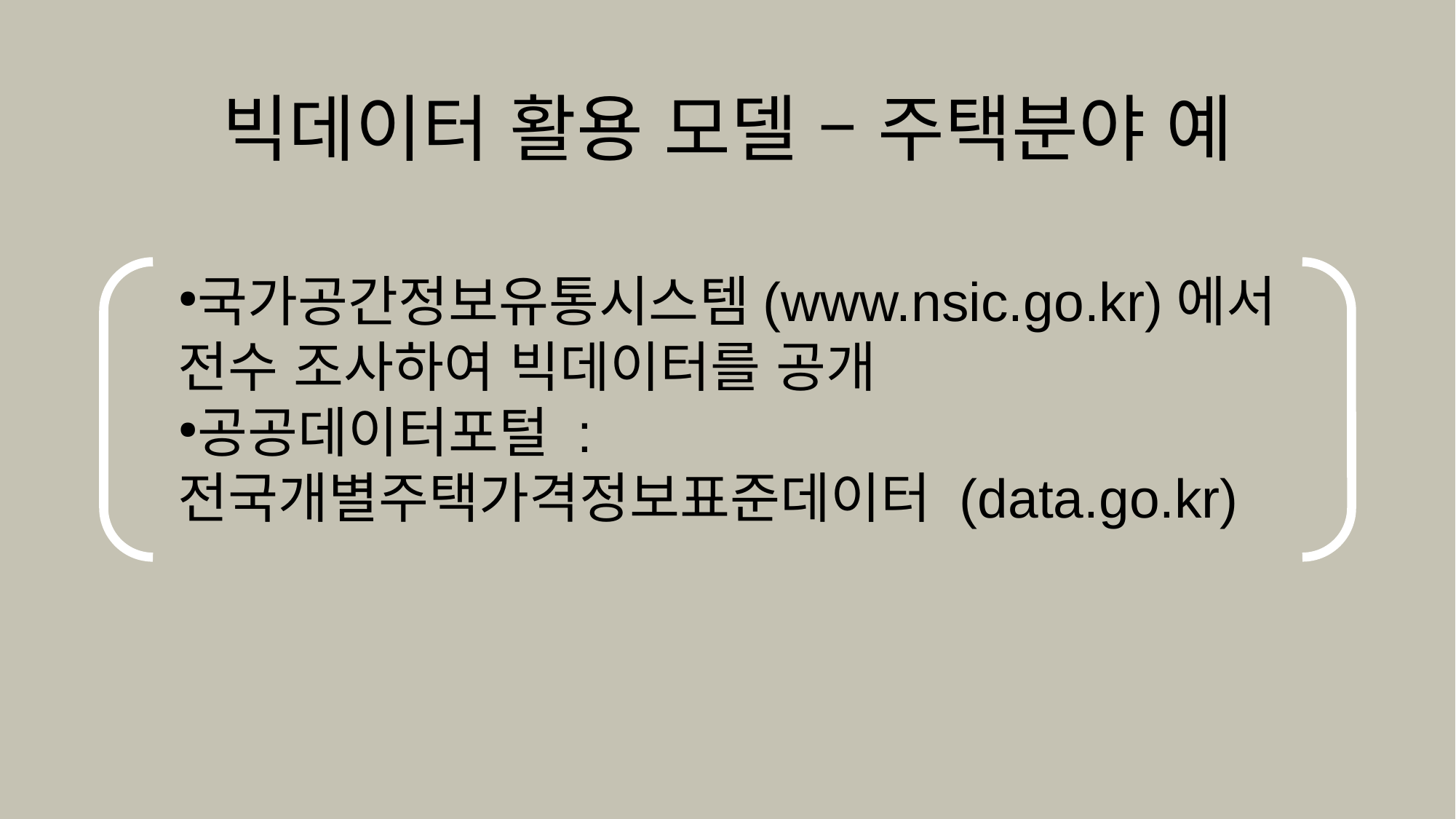

빅데이터 활용 모델 – 주택분야 예

국가공간정보유통시스템(www.nsic.go.kr)에서 전수 조사하여 빅데이터를 공개
공공데이터포털 : 전국개별주택가격정보표준데이터 (data.go.kr)